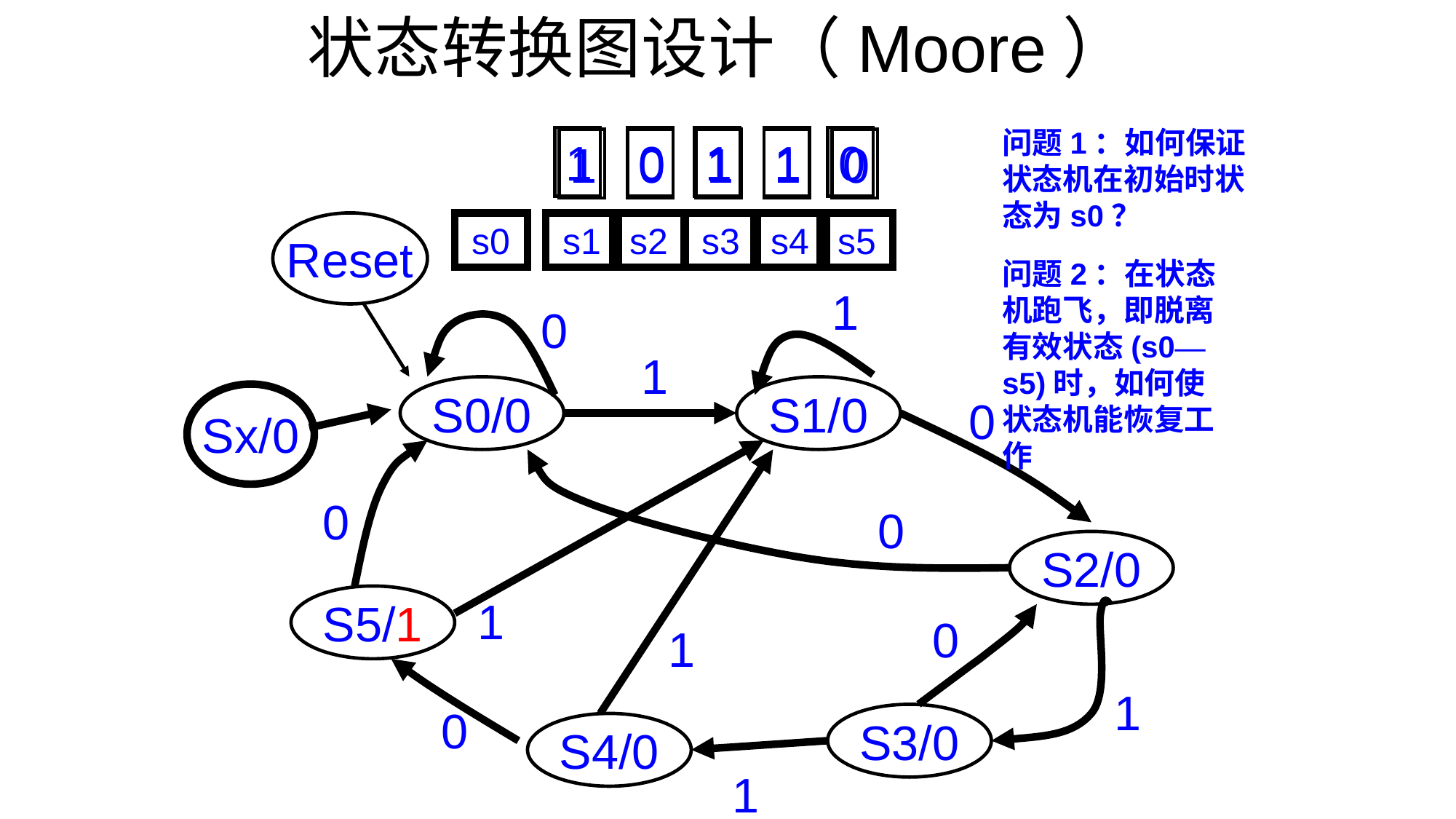

# 状态转换图设计（Moore）
问题1：如何保证状态机在初始时状态为s0？
1
0
1
1
0
1
0
1
1
0
Reset
s0
s1
s2
s3
s4
s5
问题2：在状态机跑飞，即脱离有效状态(s0—s5)时，如何使状态机能恢复工作
1
0

1
S0/0
S1/0
Sx/0
0

0
0
S2/0
S5/1
1

0
1

1
0
S3/0
S4/0

1